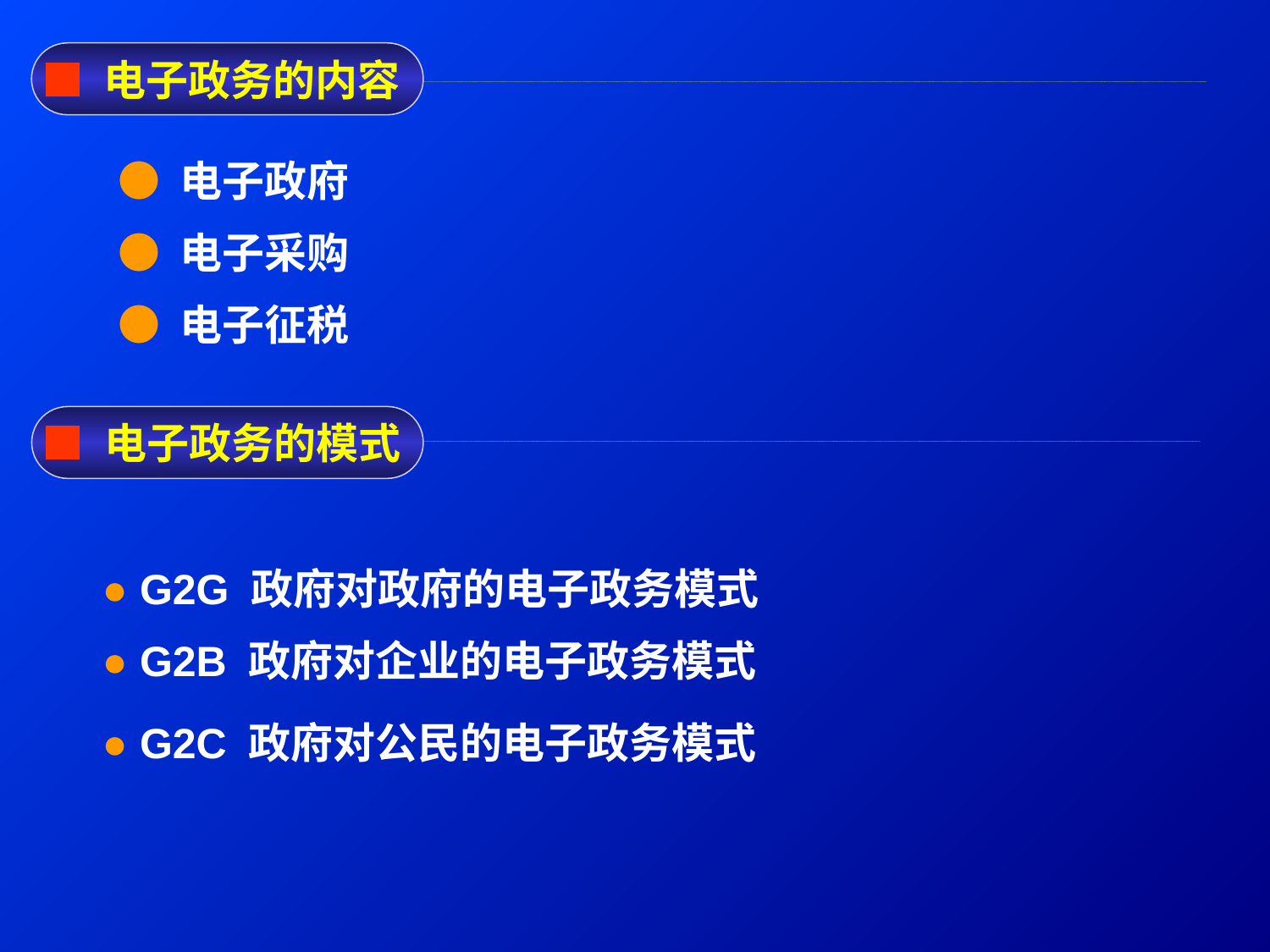

■ 电子政务的内容

● 电子政府
● 电子采购
● 电子征税
■ 电子政务的模式

● G2G 政府对政府的电子政务模式
● G2B 政府对企业的电子政务模式
● G2C 政府对公民的电子政务模式